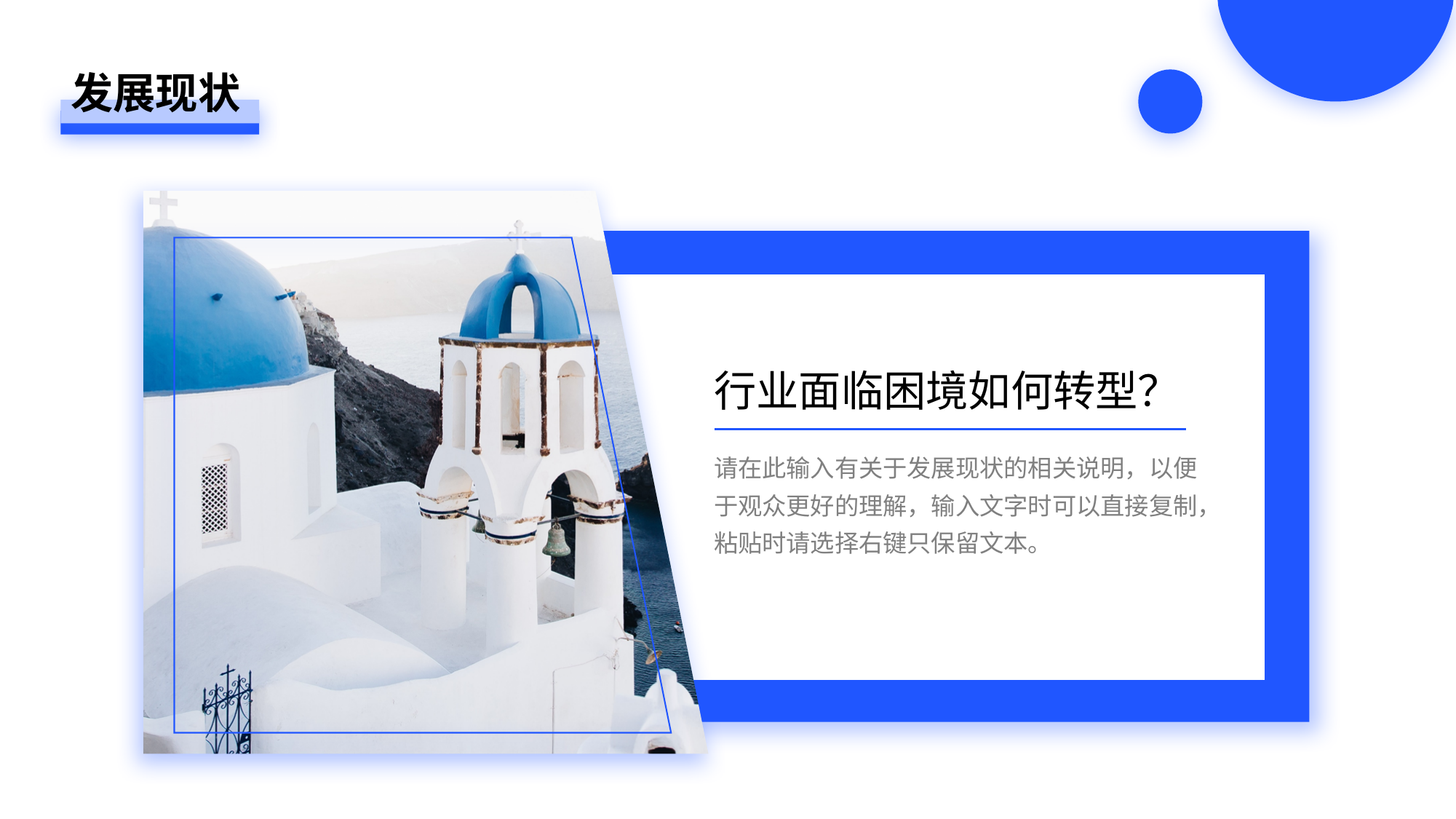

发展现状

行业面临困境如何转型？
请在此输入有关于发展现状的相关说明，以便于观众更好的理解，输入文字时可以直接复制，粘贴时请选择右键只保留文本。